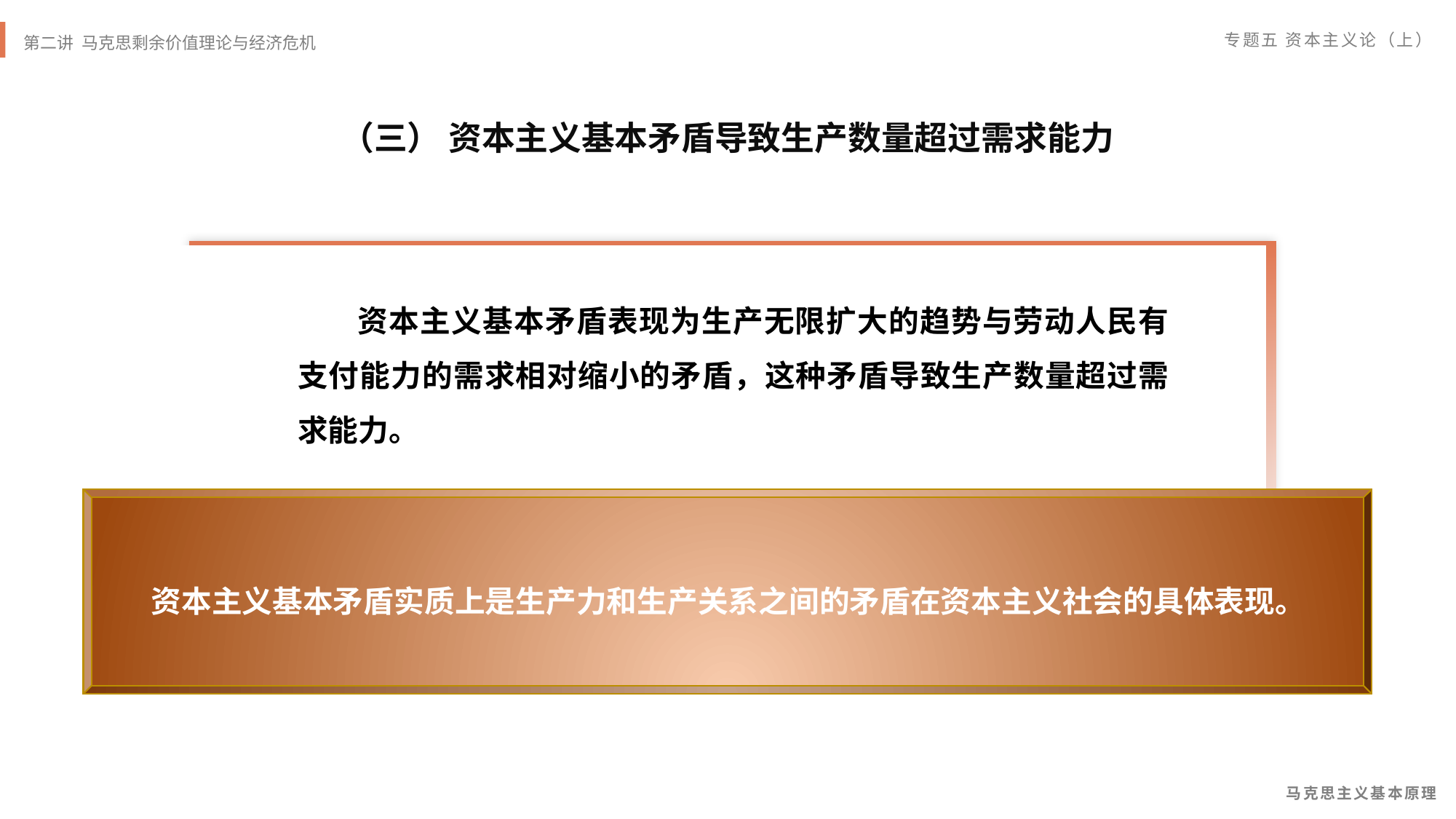

（三） 资本主义基本矛盾导致生产数量超过需求能力

资本主义基本矛盾表现为生产无限扩大的趋势与劳动人民有支付能力的需求相对缩小的矛盾，这种矛盾导致生产数量超过需求能力。
      资本主义基本矛盾实质上是生产力和生产关系之间的矛盾在资本主义社会的具体表现。